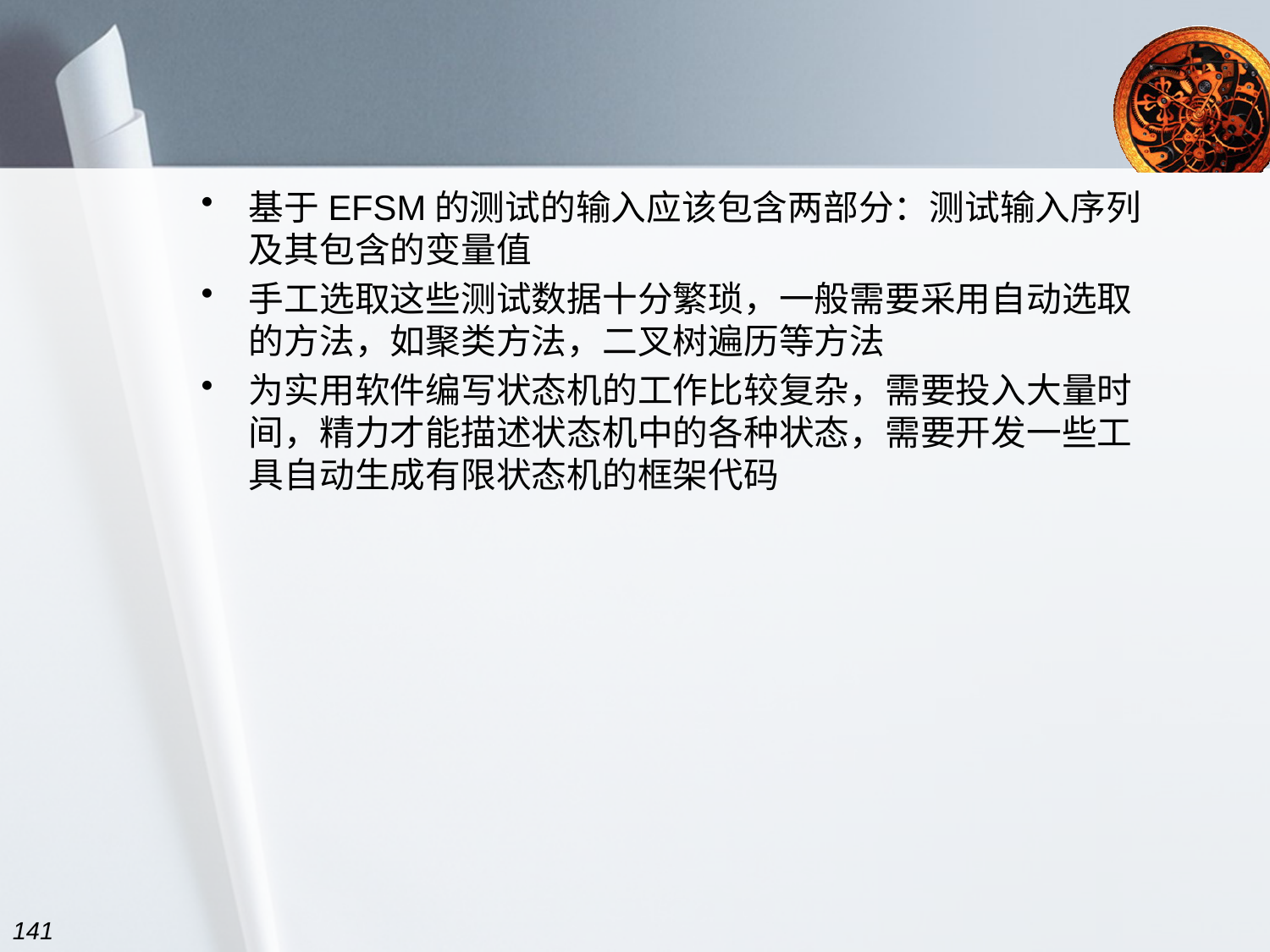

#
基于EFSM的测试的输入应该包含两部分：测试输入序列及其包含的变量值
手工选取这些测试数据十分繁琐，一般需要采用自动选取的方法，如聚类方法，二叉树遍历等方法
为实用软件编写状态机的工作比较复杂，需要投入大量时间，精力才能描述状态机中的各种状态，需要开发一些工具自动生成有限状态机的框架代码
141